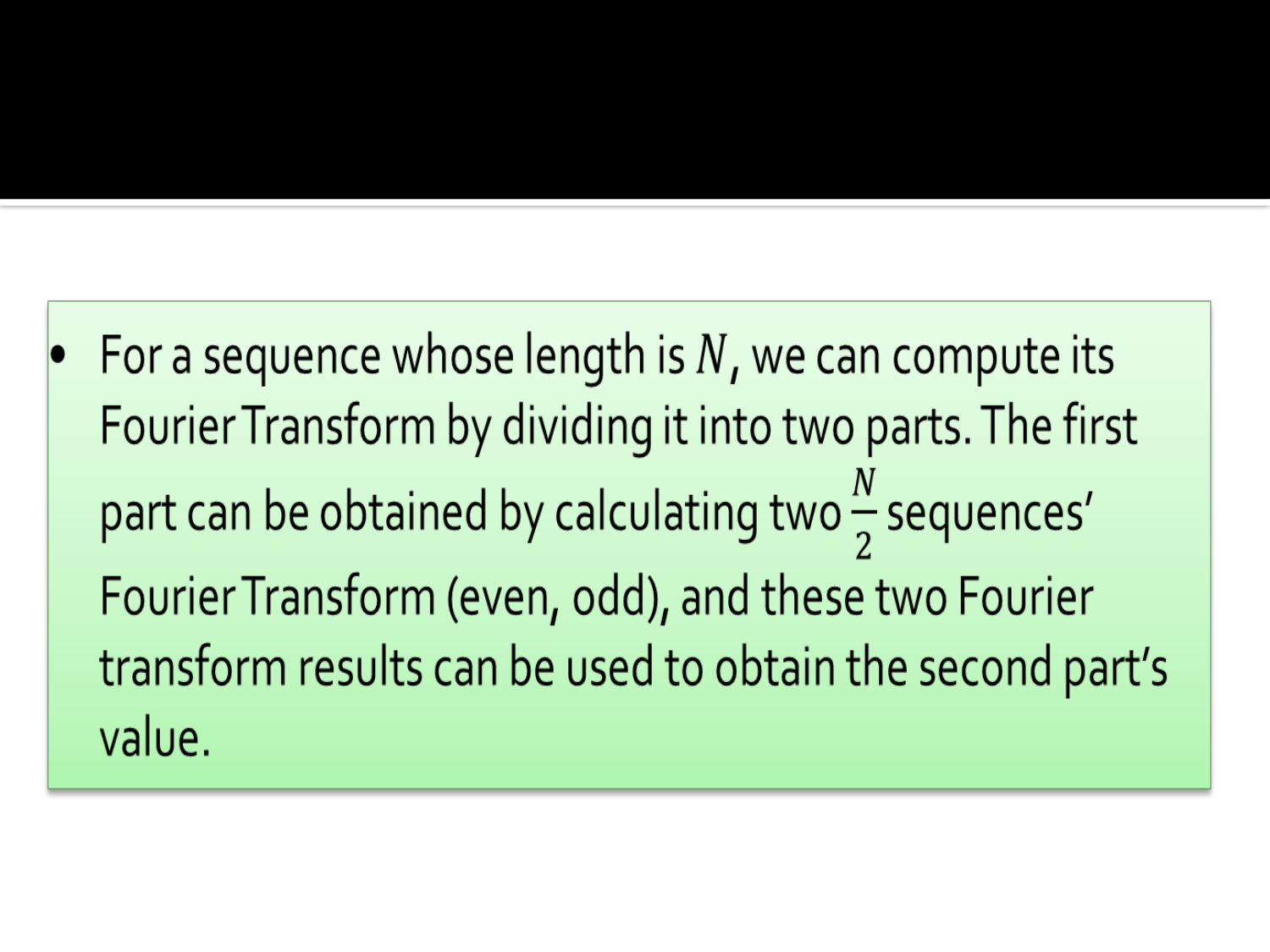

#

意义：对一个长度为N的序列进行傅立叶变换可以通过将其分成两半计算，对第一部分的计算需要通过计算两个长度为N/2长度序列的傅立叶变换式进行，然后利用这两个长度为N/2的序列可以得到第二部分的值。